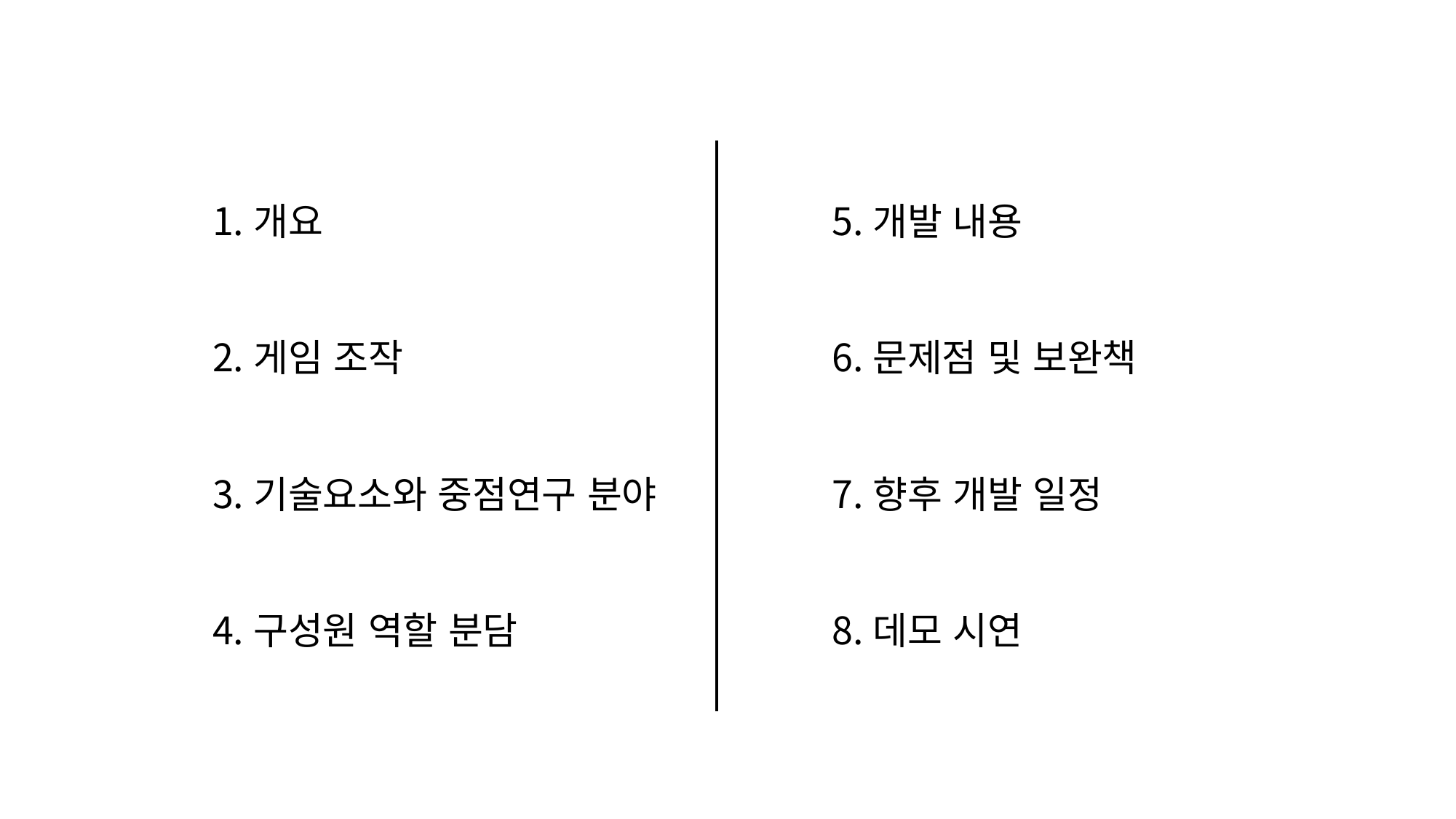

개요

게임 조작

기술요소와 중점연구 분야

구성원 역할 분담

개발 내용

문제점 및 보완책

향후 개발 일정

데모 시연